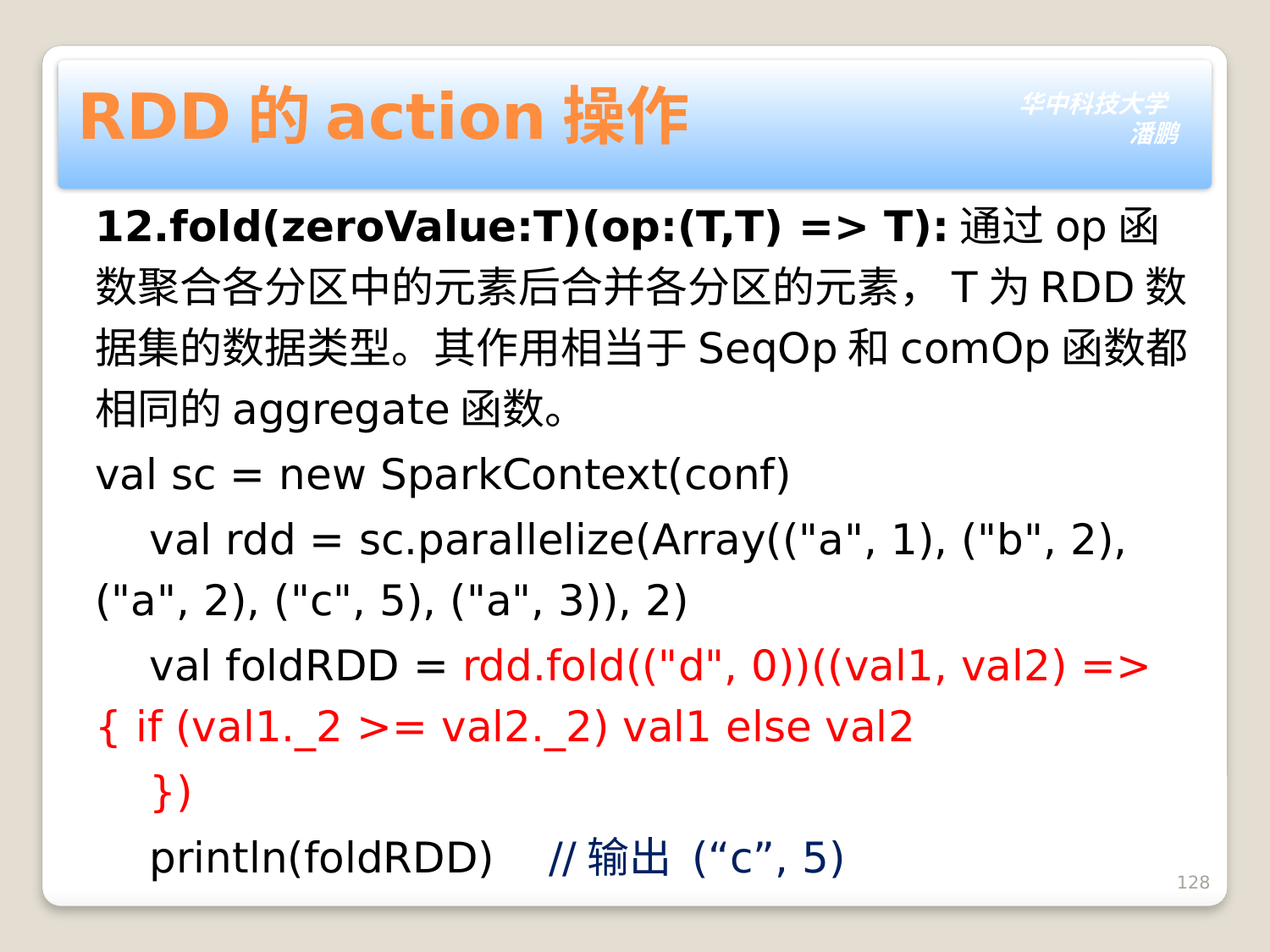

# RDD的action操作
12.fold(zeroValue:T)(op:(T,T) => T):通过op函数聚合各分区中的元素后合并各分区的元素，T为RDD数据集的数据类型。其作用相当于SeqOp和comOp函数都相同的aggregate函数。
val sc = new SparkContext(conf)
    val rdd = sc.parallelize(Array(("a", 1), ("b", 2), ("a", 2), ("c", 5), ("a", 3)), 2)
    val foldRDD = rdd.fold(("d", 0))((val1, val2) => { if (val1._2 >= val2._2) val1 else val2
    })
    println(foldRDD)    //输出 (“c”, 5)

128